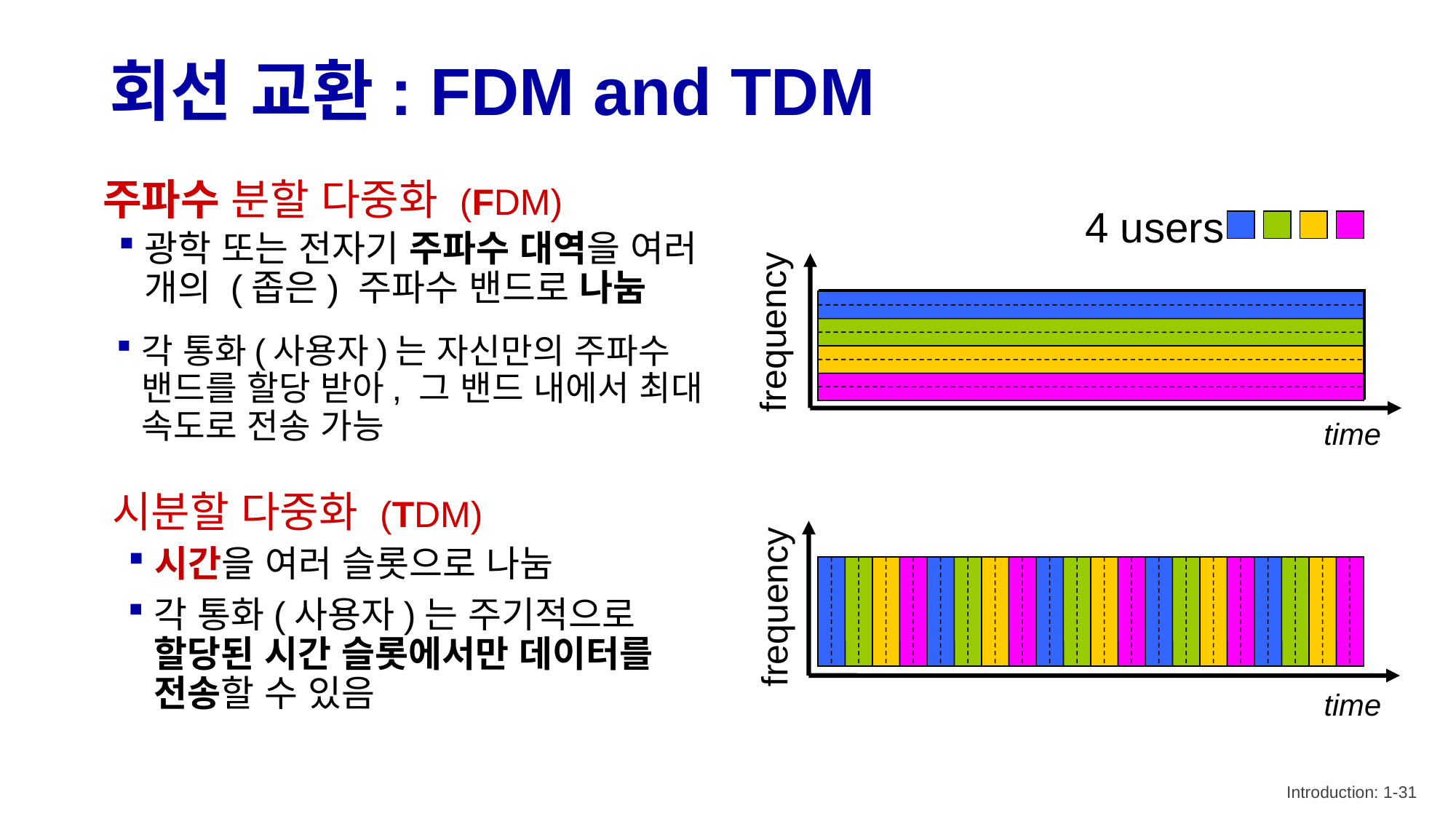

# 회선 교환: FDM and TDM
주파수 분할 다중화 (FDM)
광학 또는 전자기 주파수 대역을 여러 개의 (좁은) 주파수 밴드로 나눔
4 users

frequency

time

각 통화(사용자)는 자신만의 주파수 밴드를 할당 받아, 그 밴드 내에서 최대 속도로 전송 가능

시분할 다중화 (TDM)
시간을 여러 슬롯으로 나눔

frequency

time

각 통화(사용자)는 주기적으로 할당된 시간 슬롯에서만 데이터를 전송할 수 있음
Introduction: 1-31